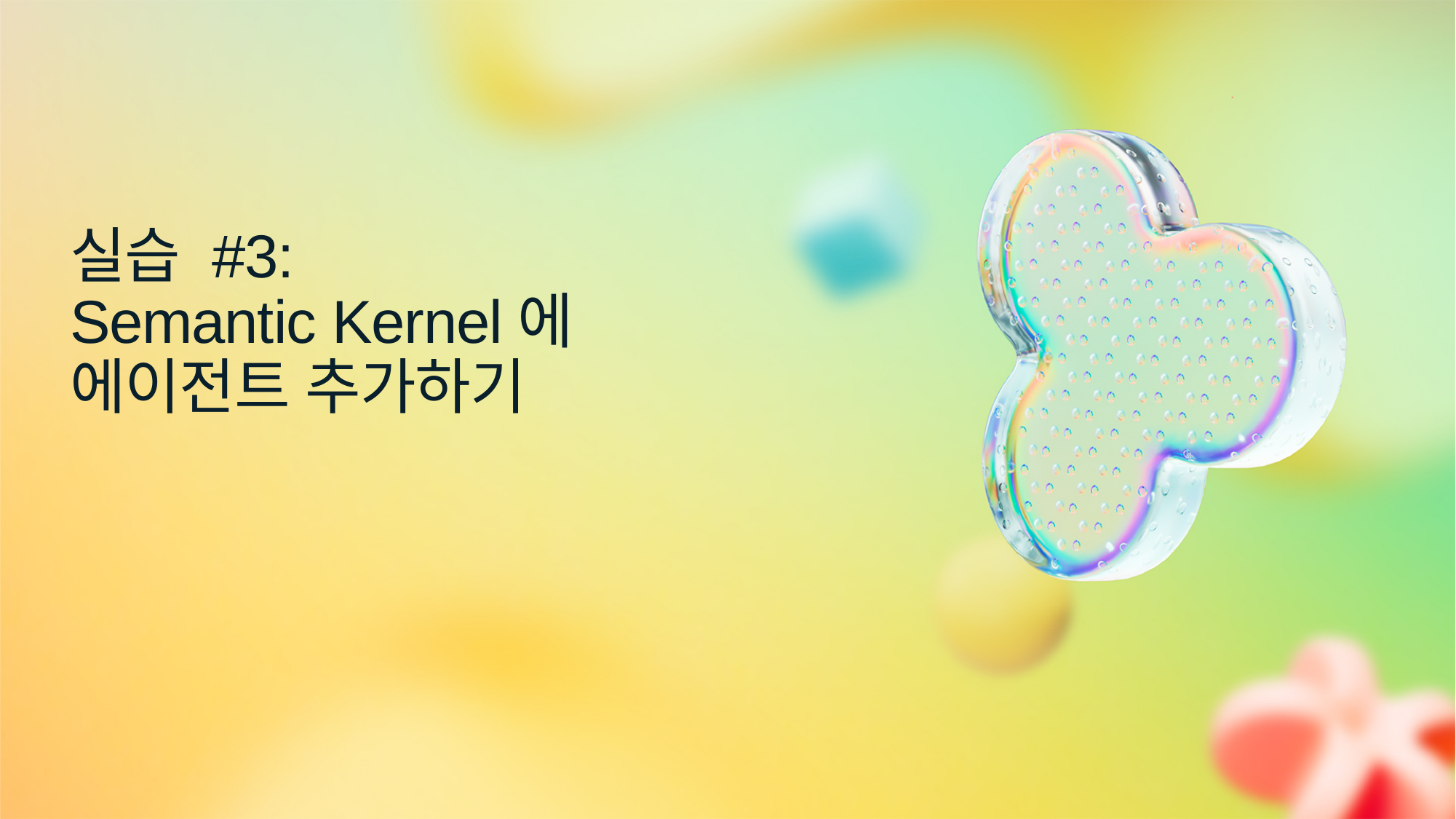

# 실습 #3: Semantic Kernel에 에이전트 추가하기